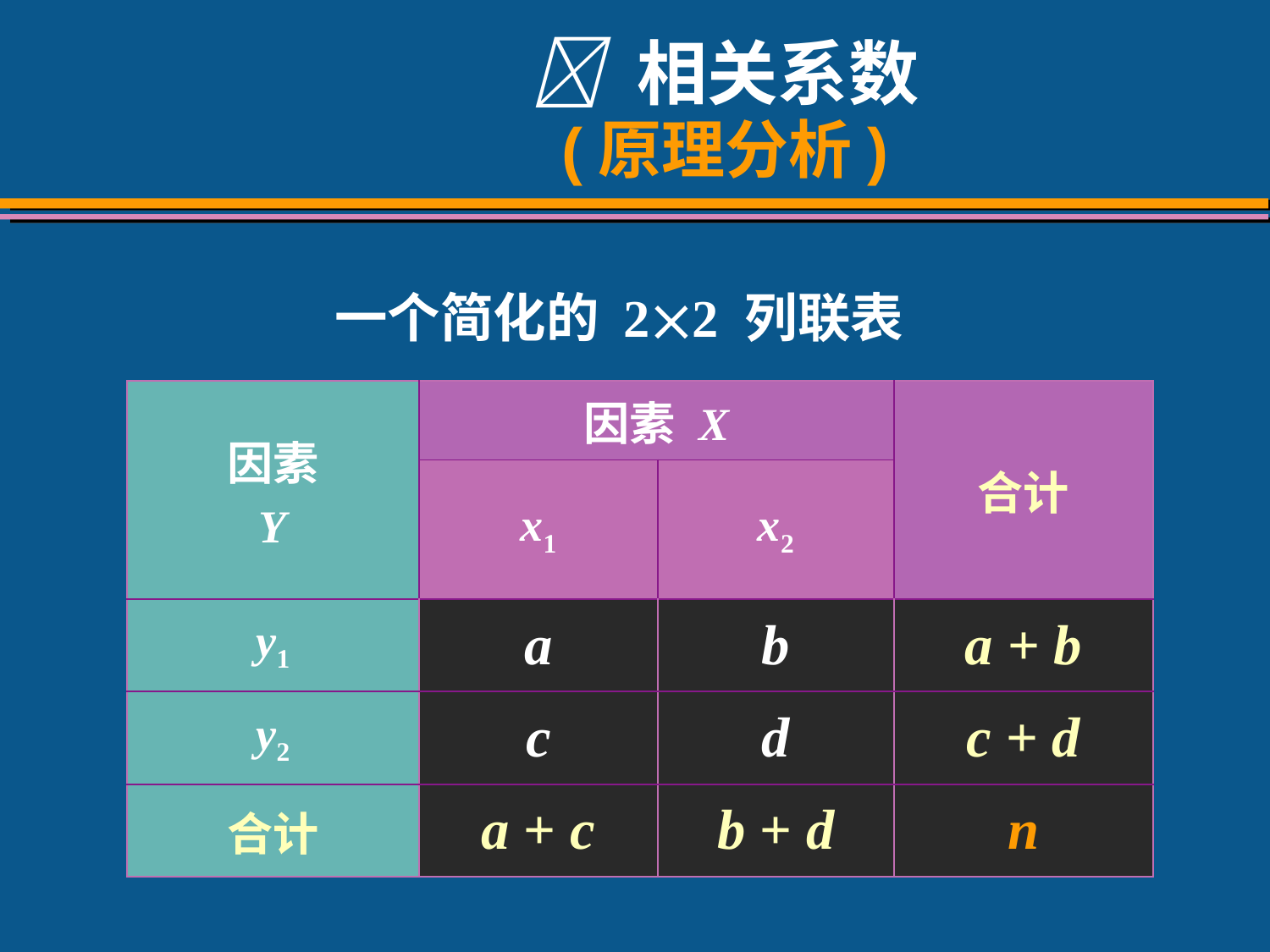

# ϕ  相关系数 (原理分析)
一个简化的 2×2 列联表
| 因素 Y | 因素 X |  | 合计 |
| --- | --- | --- | --- |
|  | x1 | x2 |  |
| y1 | a | b | a + b |
| y2 | c | d | c + d |
| 合计 | a + c | b + d | n |